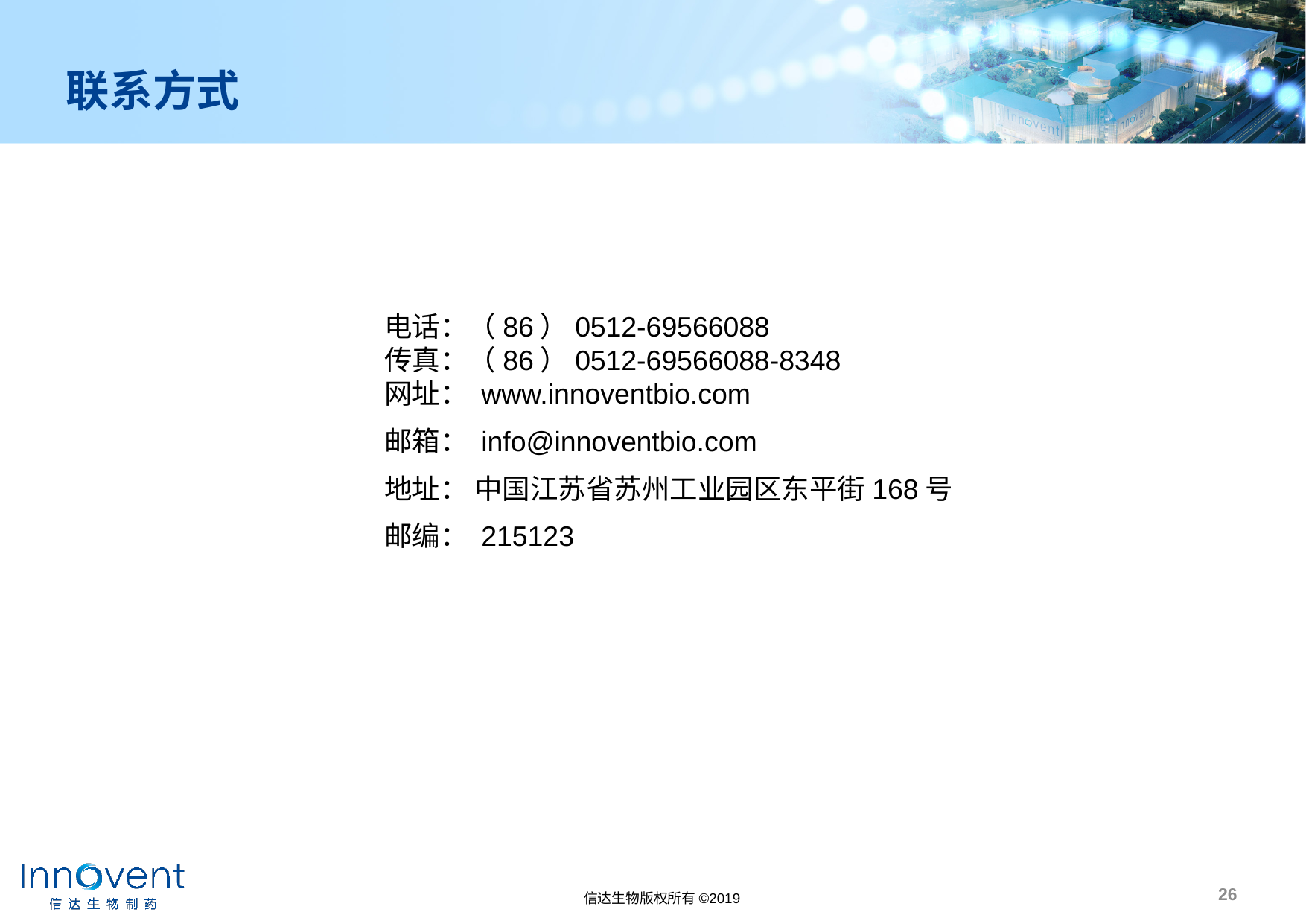

# 联系方式
电话：（86）0512-69566088
传真：（86）0512-69566088-8348
网址： www.innoventbio.com
邮箱： info@innoventbio.com
地址： 中国江苏省苏州工业园区东平街168号
邮编： 215123